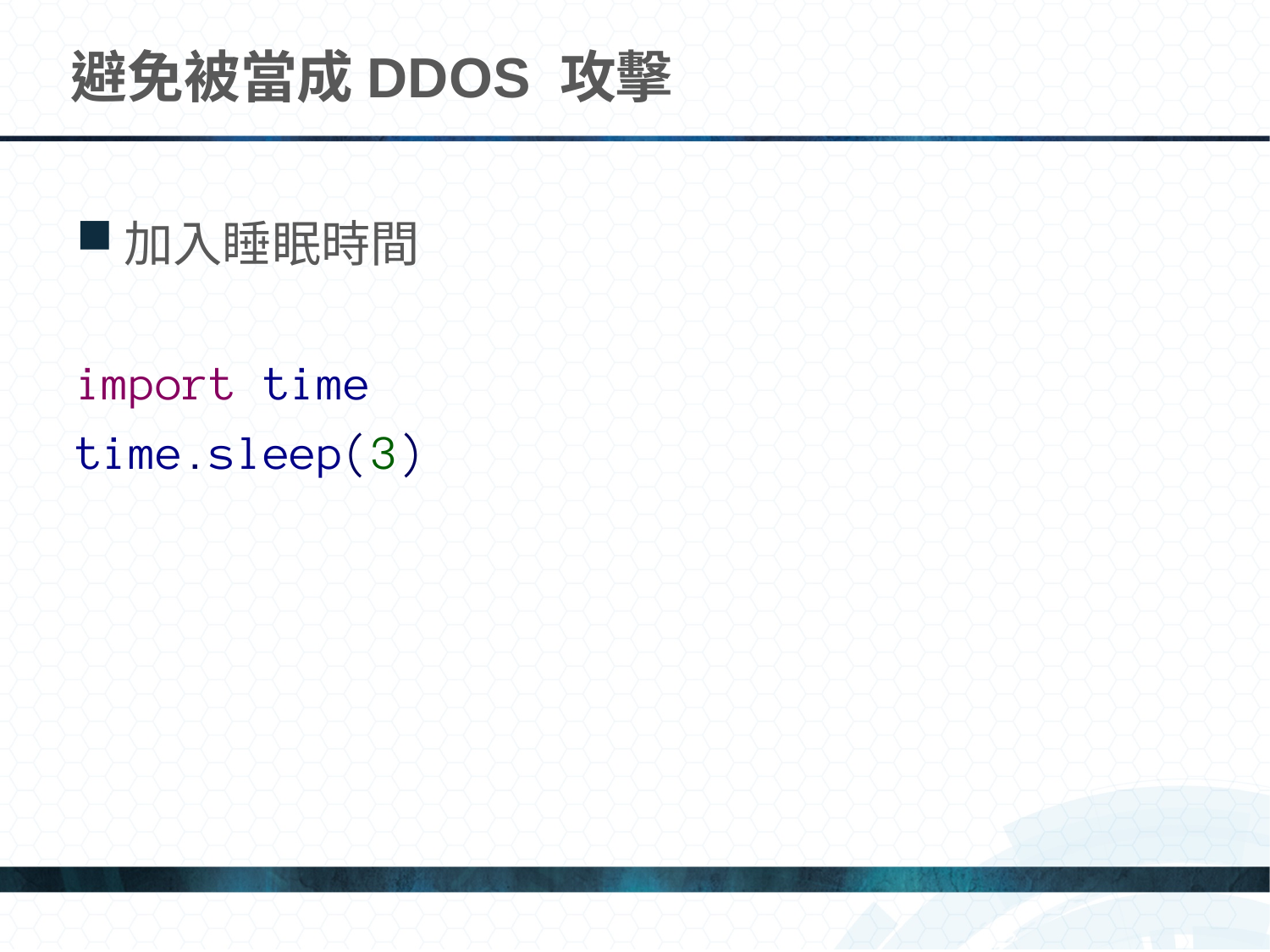

# 避免被當成DDOS 攻擊
加入睡眠時間

import time
time.sleep(3)